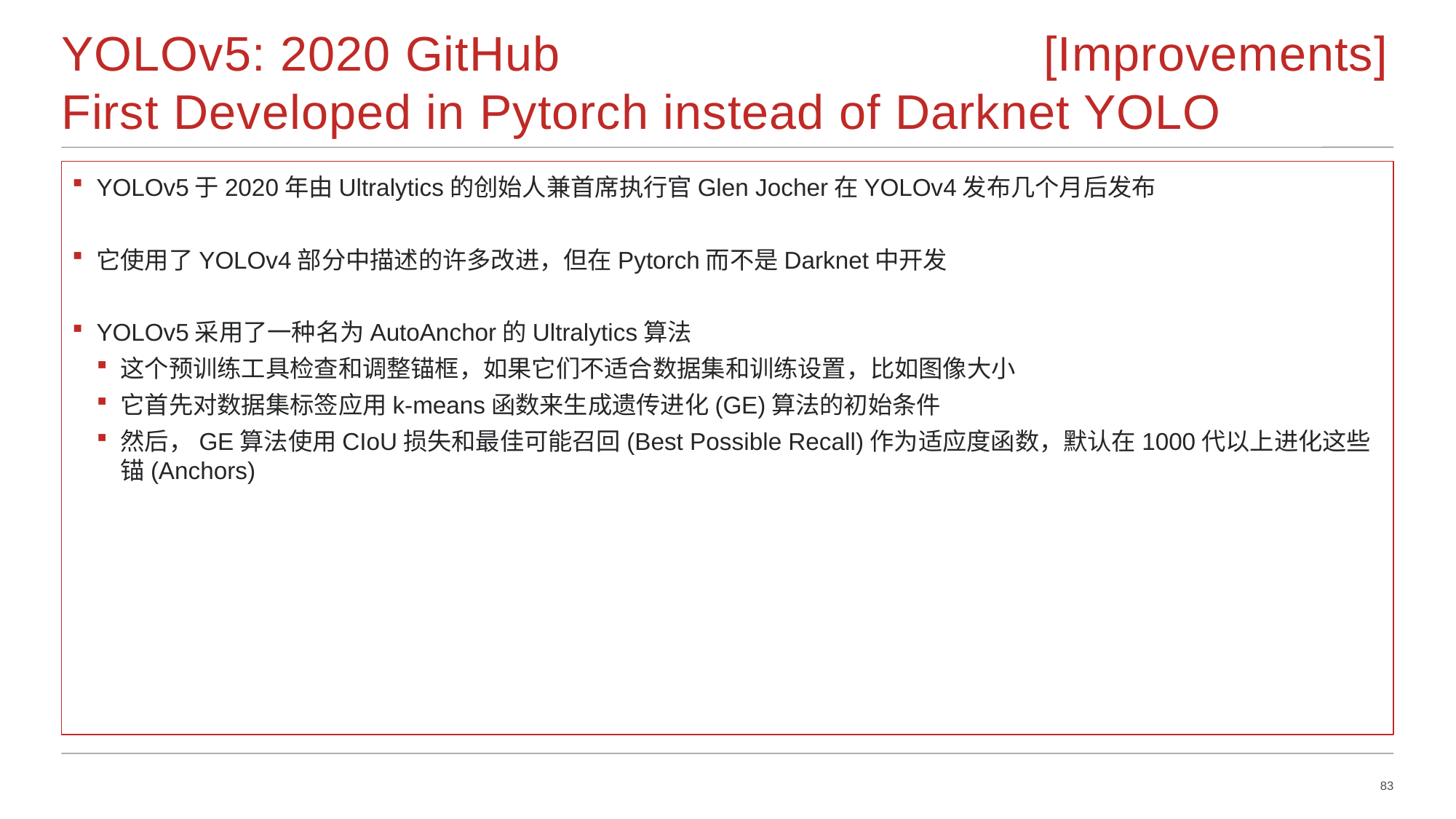

# YOLOv5: 2020 GitHub					[Improvements] First Developed in Pytorch instead of Darknet YOLO
YOLOv5于2020年由Ultralytics的创始人兼首席执行官Glen Jocher在YOLOv4发布几个月后发布

它使用了YOLOv4部分中描述的许多改进，但在Pytorch而不是Darknet中开发

YOLOv5采用了一种名为AutoAnchor的Ultralytics算法
这个预训练工具检查和调整锚框，如果它们不适合数据集和训练设置，比如图像大小
它首先对数据集标签应用k-means函数来生成遗传进化(GE)算法的初始条件
然后，GE算法使用CIoU损失和最佳可能召回(Best Possible Recall)作为适应度函数，默认在1000代以上进化这些锚(Anchors)